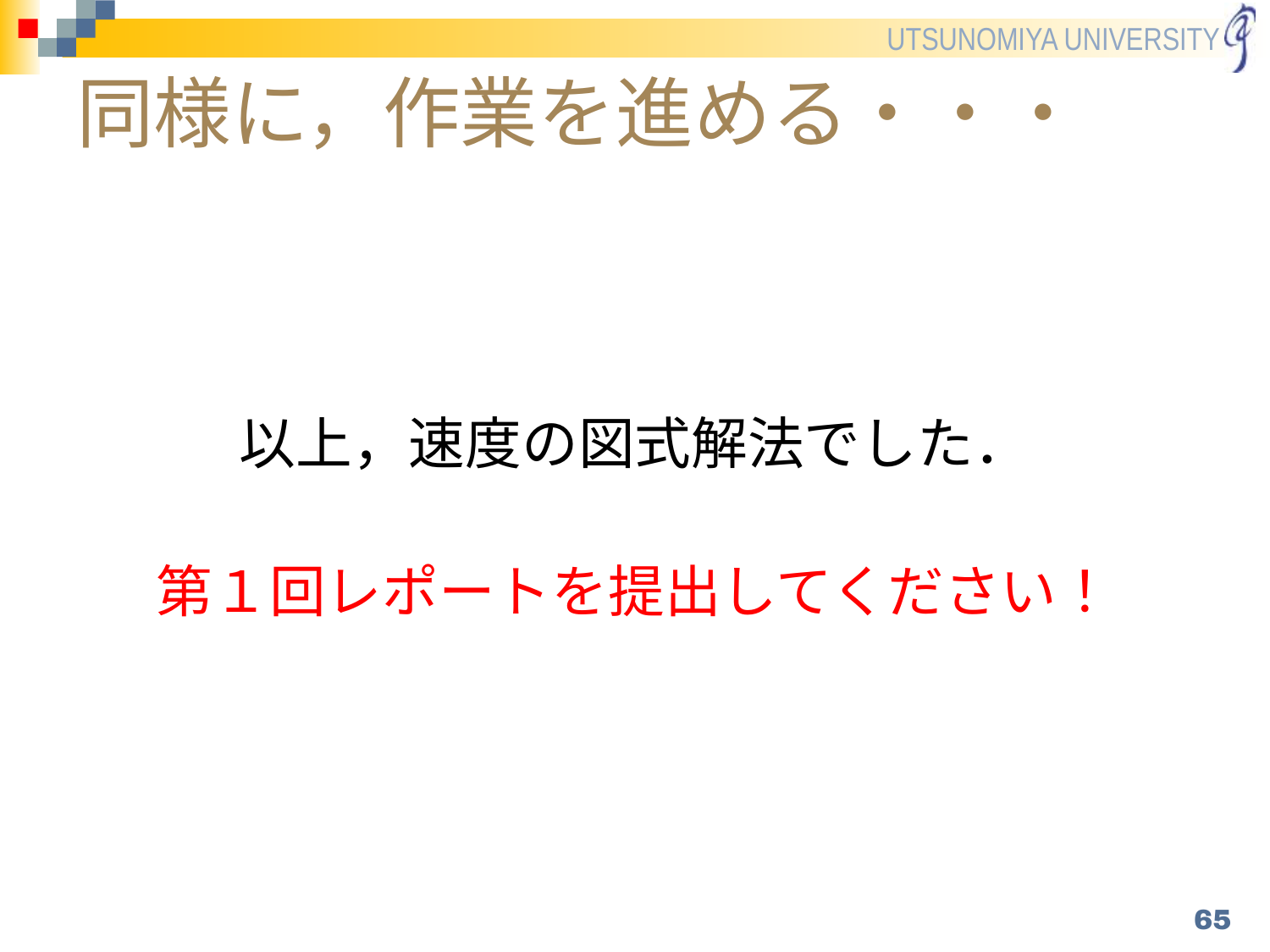

# 同様に，作業を進める・・・

以上，速度の図式解法でした．

第１回レポートを提出してください！

65